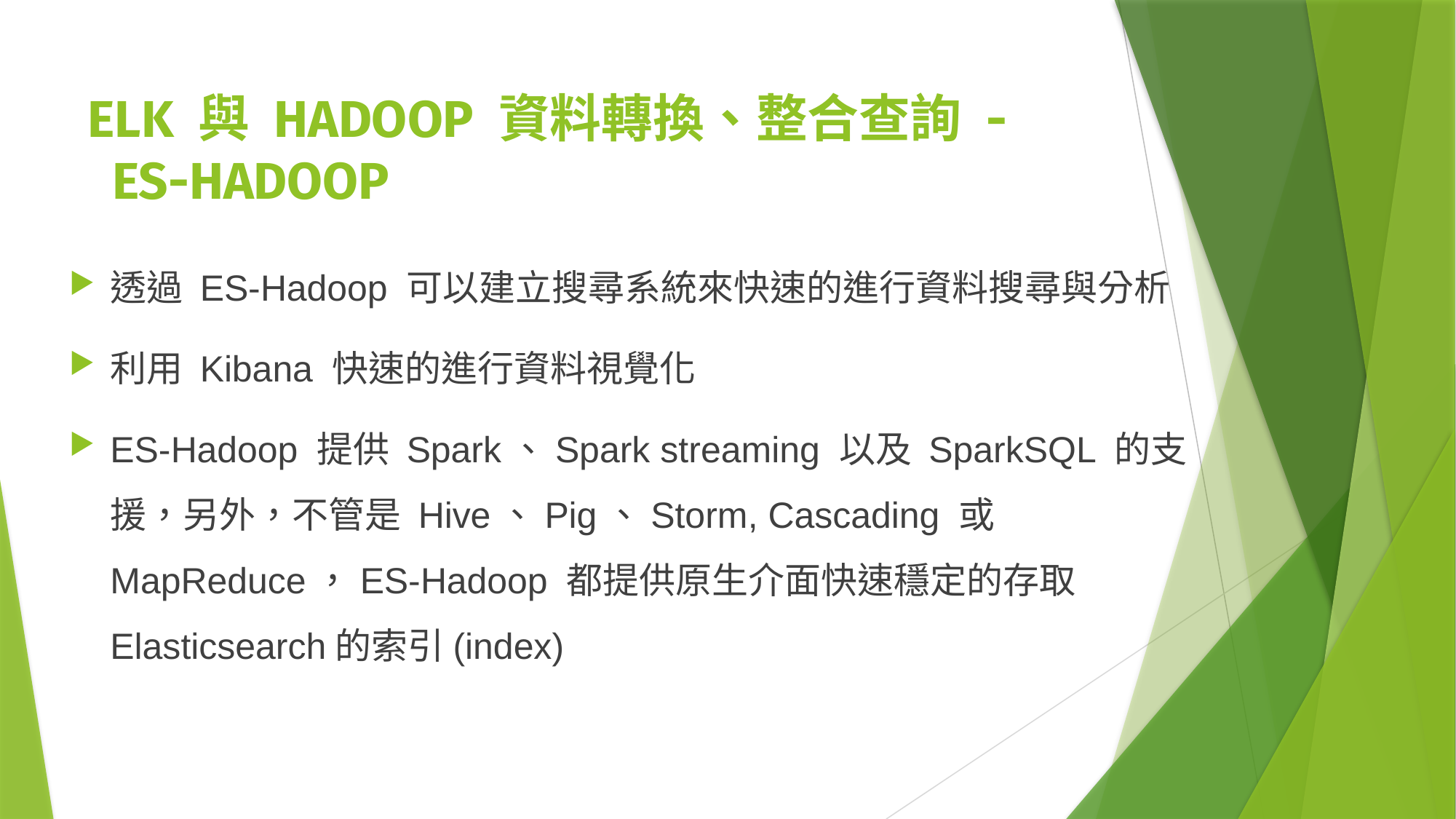

ELK 與 Hadoop 資料轉換、整合查詢 -
  ES-hadoop
透過 ES-Hadoop 可以建立搜尋系統來快速的進行資料搜尋與分析
利用 Kibana 快速的進行資料視覺化
ES-Hadoop 提供 Spark、Spark streaming 以及 SparkSQL 的支援，另外，不管是 Hive、Pig、Storm, Cascading 或 MapReduce，ES-Hadoop 都提供原生介面快速穩定的存取Elasticsearch的索引(index)